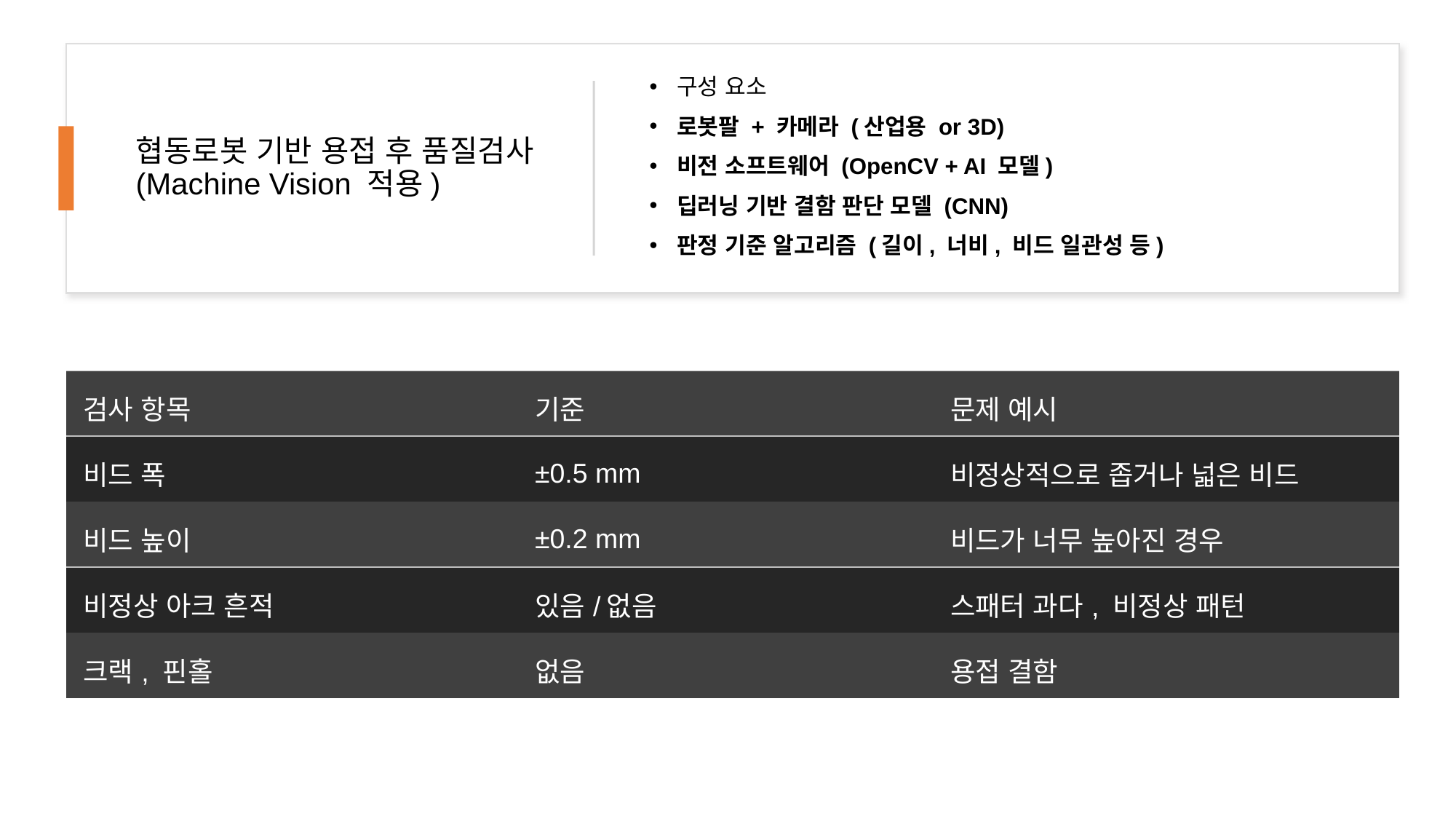

# 협동로봇 기반 용접 후 품질검사 (Machine Vision 적용)
구성 요소
로봇팔 + 카메라 (산업용 or 3D)
비전 소프트웨어 (OpenCV + AI 모델)
딥러닝 기반 결함 판단 모델 (CNN)
판정 기준 알고리즘 (길이, 너비, 비드 일관성 등)

| 검사 항목 | 기준 | 문제 예시 |
| --- | --- | --- |
| 비드 폭 | ±0.5 mm | 비정상적으로 좁거나 넓은 비드 |
| 비드 높이 | ±0.2 mm | 비드가 너무 높아진 경우 |
| 비정상 아크 흔적 | 있음/없음 | 스패터 과다, 비정상 패턴 |
| 크랙, 핀홀 | 없음 | 용접 결함 |